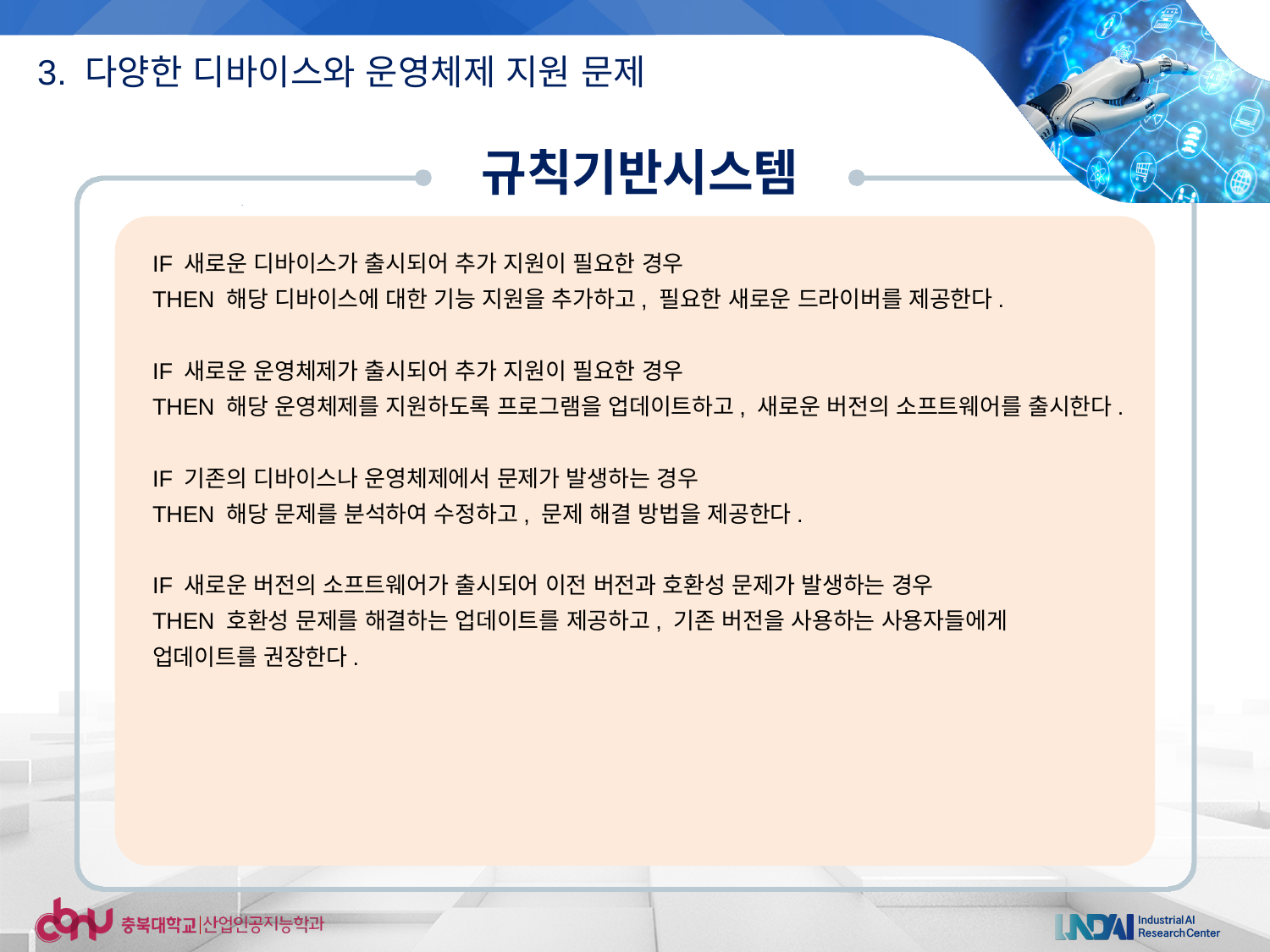

3. 다양한 디바이스와 운영체제 지원 문제
규칙기반시스템

IF 새로운 디바이스가 출시되어 추가 지원이 필요한 경우
THEN 해당 디바이스에 대한 기능 지원을 추가하고, 필요한 새로운 드라이버를 제공한다.

IF 새로운 운영체제가 출시되어 추가 지원이 필요한 경우
THEN 해당 운영체제를 지원하도록 프로그램을 업데이트하고, 새로운 버전의 소프트웨어를 출시한다.

IF 기존의 디바이스나 운영체제에서 문제가 발생하는 경우
THEN 해당 문제를 분석하여 수정하고, 문제 해결 방법을 제공한다.

IF 새로운 버전의 소프트웨어가 출시되어 이전 버전과 호환성 문제가 발생하는 경우
THEN 호환성 문제를 해결하는 업데이트를 제공하고, 기존 버전을 사용하는 사용자들에게 업데이트를 권장한다.